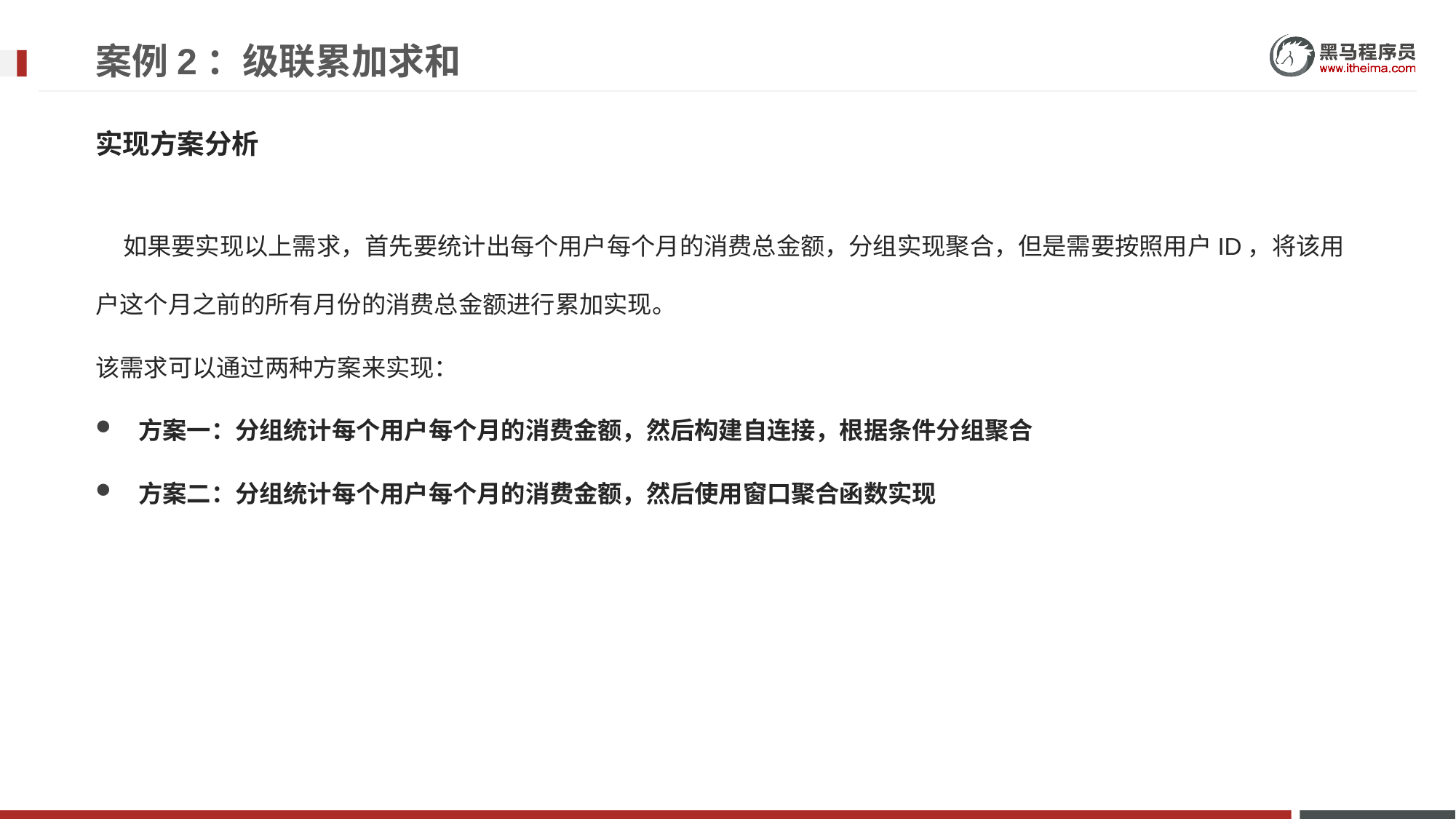

# 案例2：级联累加求和
实现方案分析
    如果要实现以上需求，首先要统计出每个用户每个月的消费总金额，分组实现聚合，但是需要按照用户ID，将该用户这个月之前的所有月份的消费总金额进行累加实现。
该需求可以通过两种方案来实现：
方案一：分组统计每个用户每个月的消费金额，然后构建自连接，根据条件分组聚合
方案二：分组统计每个用户每个月的消费金额，然后使用窗口聚合函数实现